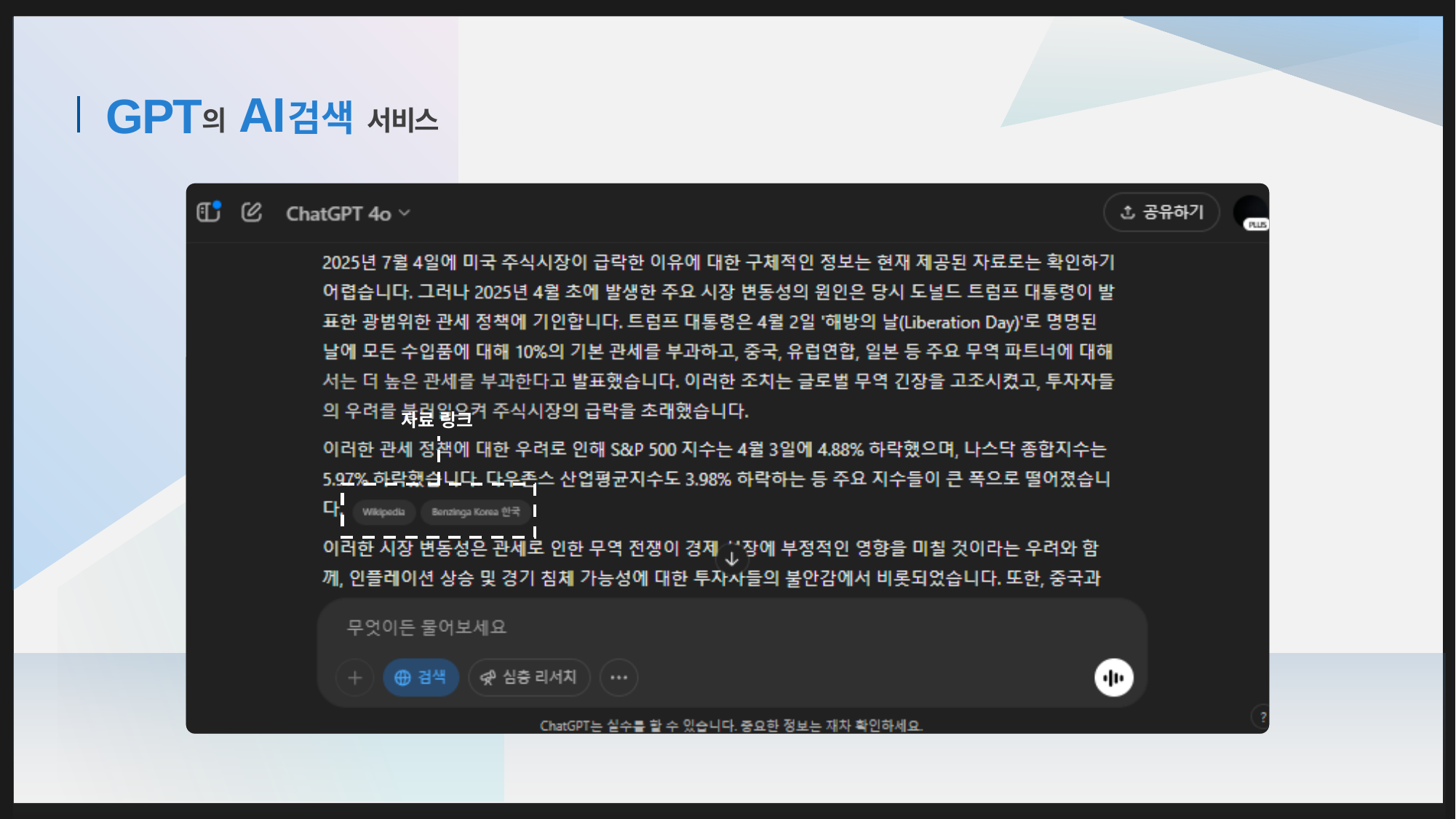

서비스
의
AI
검색
# GPT

자료 링크